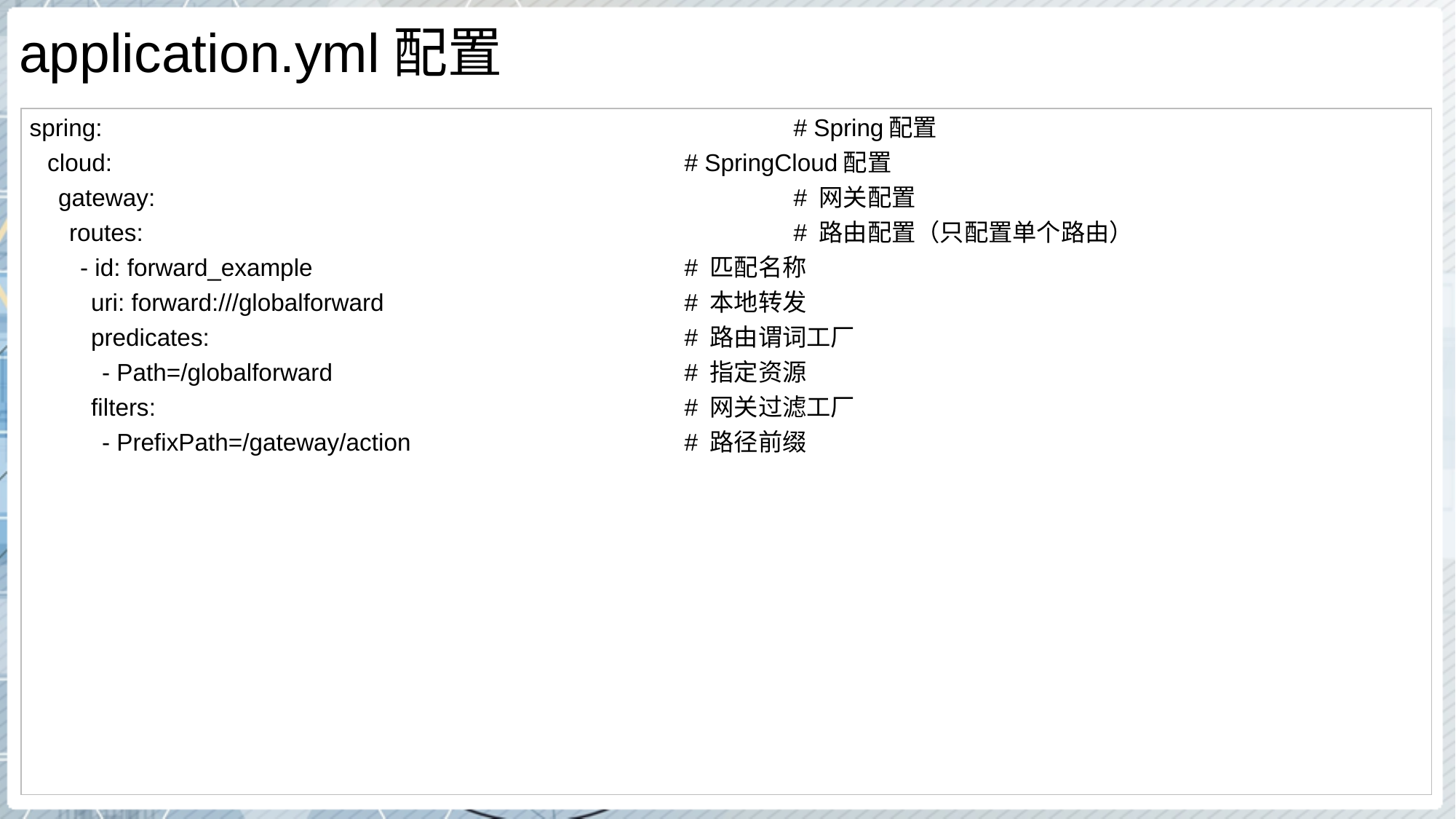

# application.yml配置
| spring: # Spring配置 cloud: # SpringCloud配置 gateway: # 网关配置 routes: # 路由配置（只配置单个路由） - id: forward\_example # 匹配名称 uri: forward:///globalforward # 本地转发 predicates: # 路由谓词工厂 - Path=/globalforward # 指定资源 filters: # 网关过滤工厂 - PrefixPath=/gateway/action # 路径前缀 |
| --- |